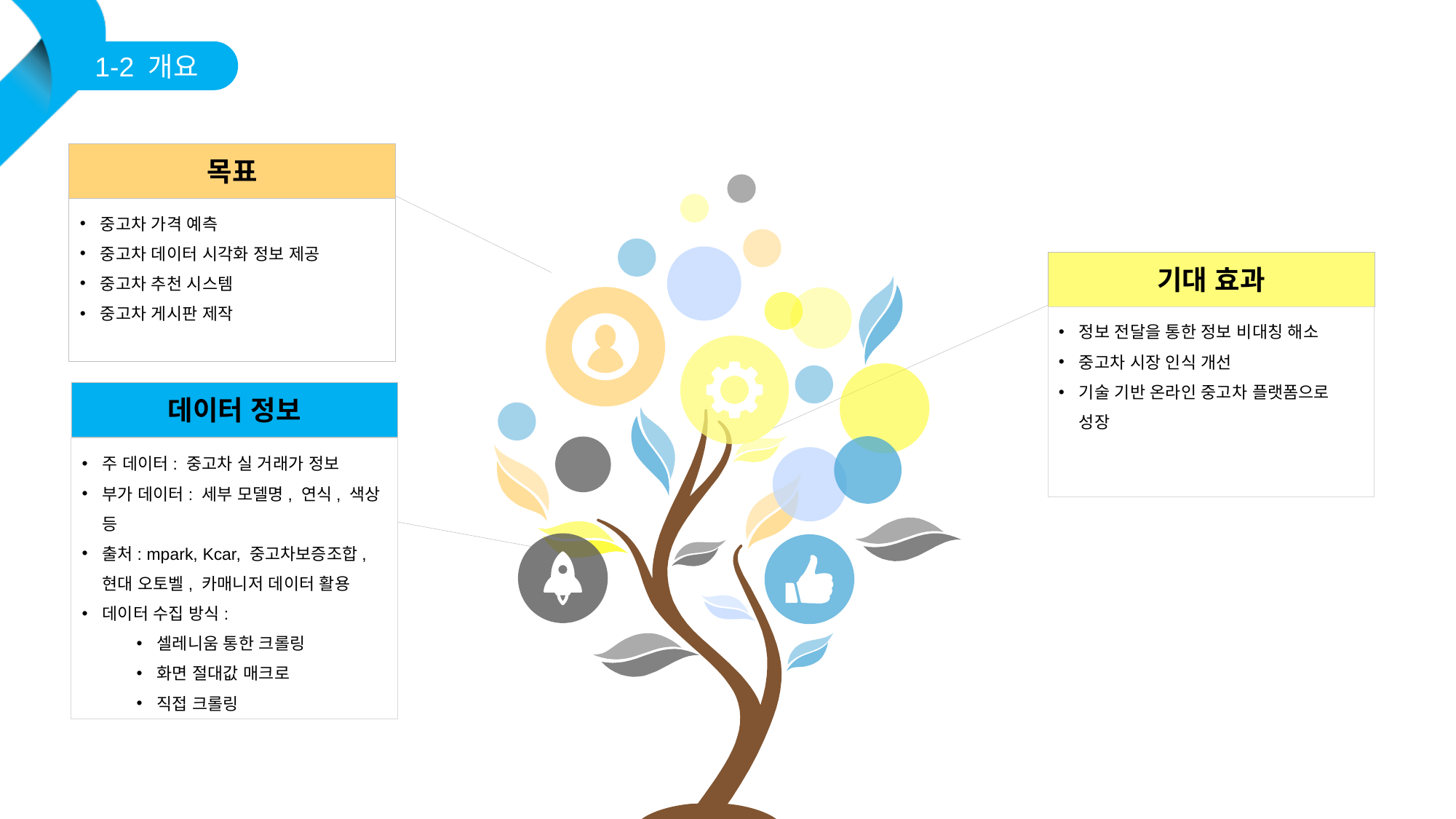

1-2 개요
목표
중고차 가격 예측
중고차 데이터 시각화 정보 제공
중고차 추천 시스템
중고차 게시판 제작

기대 효과

정보 전달을 통한 정보 비대칭 해소
중고차 시장 인식 개선
기술 기반 온라인 중고차 플랫폼으로 성장

데이터 정보

주 데이터: 중고차 실 거래가 정보
부가 데이터: 세부 모델명, 연식, 색상 등
출처: mpark, Kcar, 중고차보증조합, 현대 오토벨, 카매니저 데이터 활용
데이터 수집 방식:
셀레니움 통한 크롤링
화면 절대값 매크로
직접 크롤링